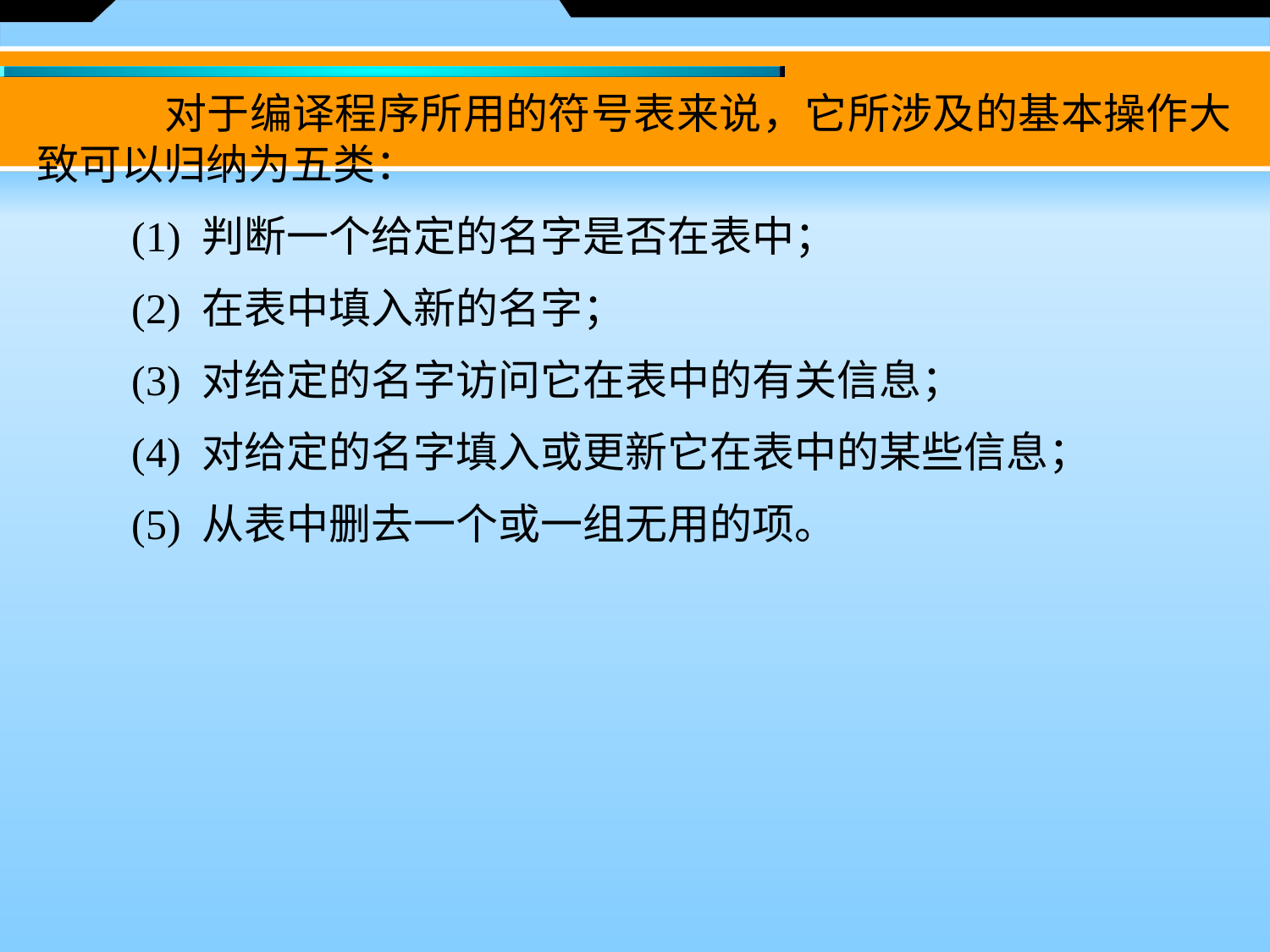

对于编译程序所用的符号表来说，它所涉及的基本操作大致可以归纳为五类：
　　(1) 判断一个给定的名字是否在表中；
　　(2) 在表中填入新的名字；
　　(3) 对给定的名字访问它在表中的有关信息；
　　(4) 对给定的名字填入或更新它在表中的某些信息；
　　(5) 从表中删去一个或一组无用的项。